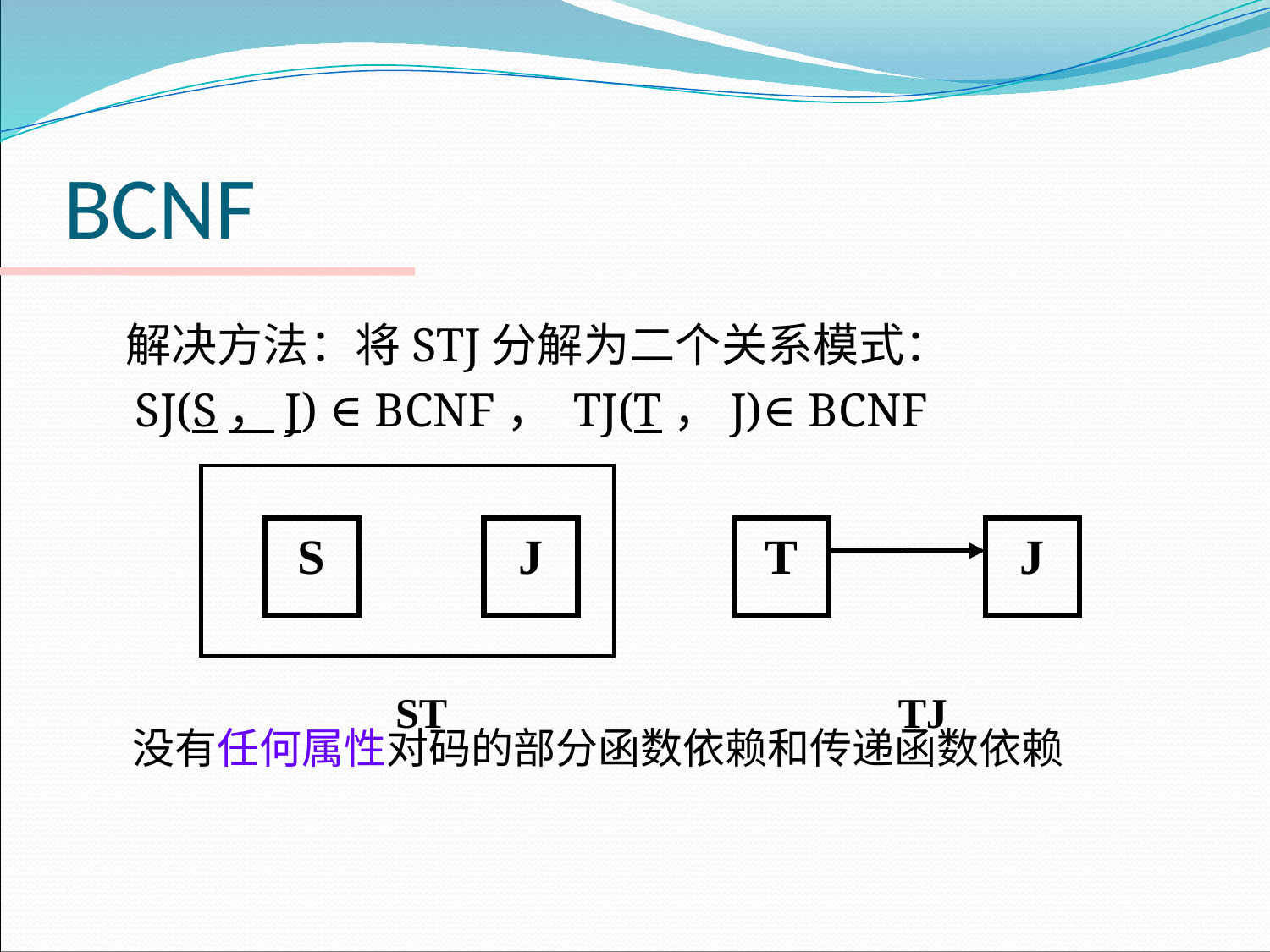

# BCNF
	解决方法：将STJ分解为二个关系模式：
    SJ(S，J) ∈ BCNF， TJ(T，J)∈ BCNF

   没有任何属性对码的部分函数依赖和传递函数依赖

S
J
T
J

ST
TJ

564